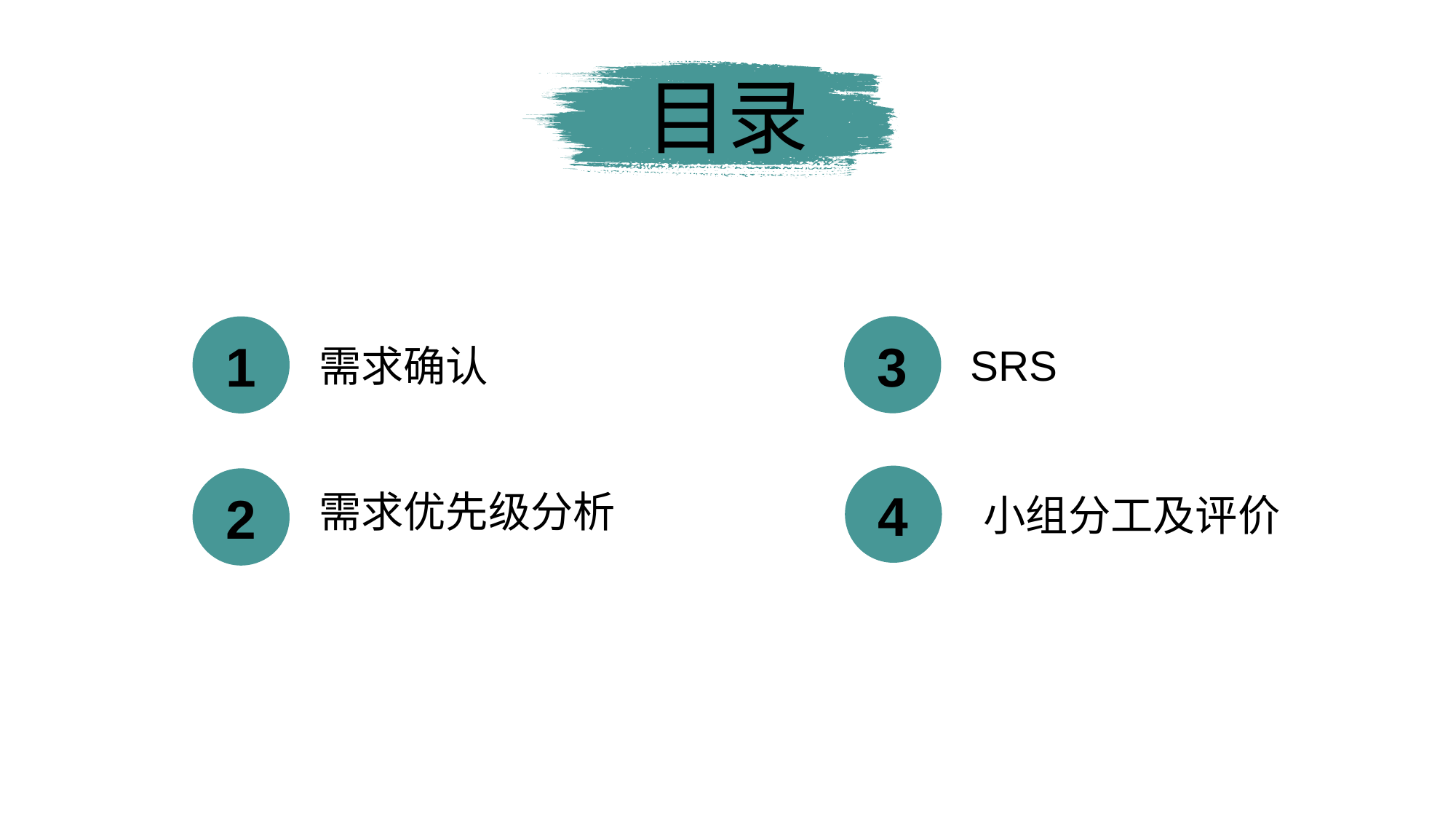

目录

3
1
SRS
需求确认
4
2
需求优先级分析
小组分工及评价